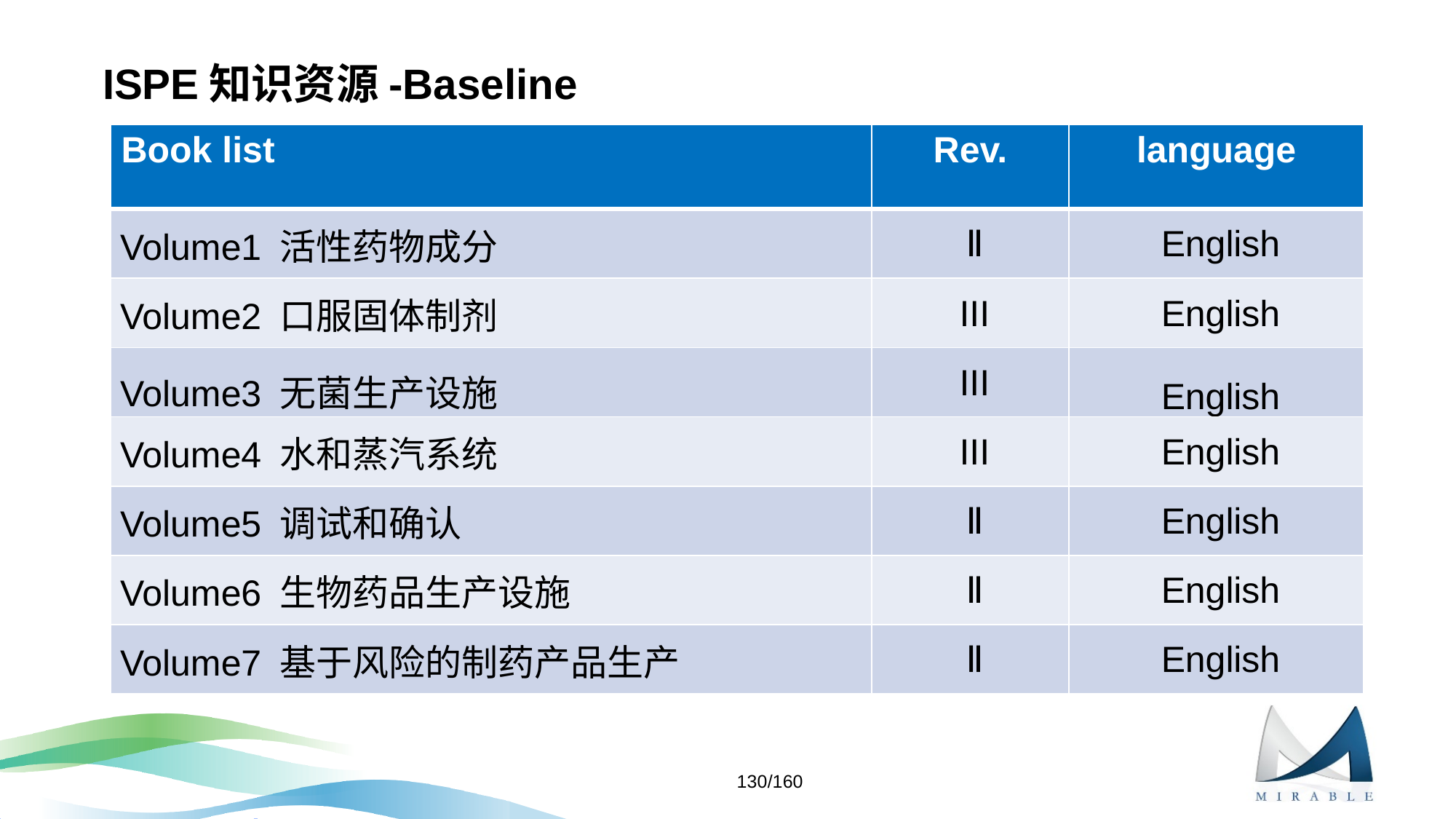

# ISPE知识资源-Baseline
| Book list | Rev. | language |
| --- | --- | --- |
| Volume1 活性药物成分 | Ⅱ | English |
| Volume2 口服固体制剂 | III | English |
| Volume3 无菌生产设施 | III | English |
| Volume4 水和蒸汽系统 | III | English |
| Volume5 调试和确认 | Ⅱ | English |
| Volume6 生物药品生产设施 | Ⅱ | English |
| Volume7 基于风险的制药产品生产 | Ⅱ | English |
130/160